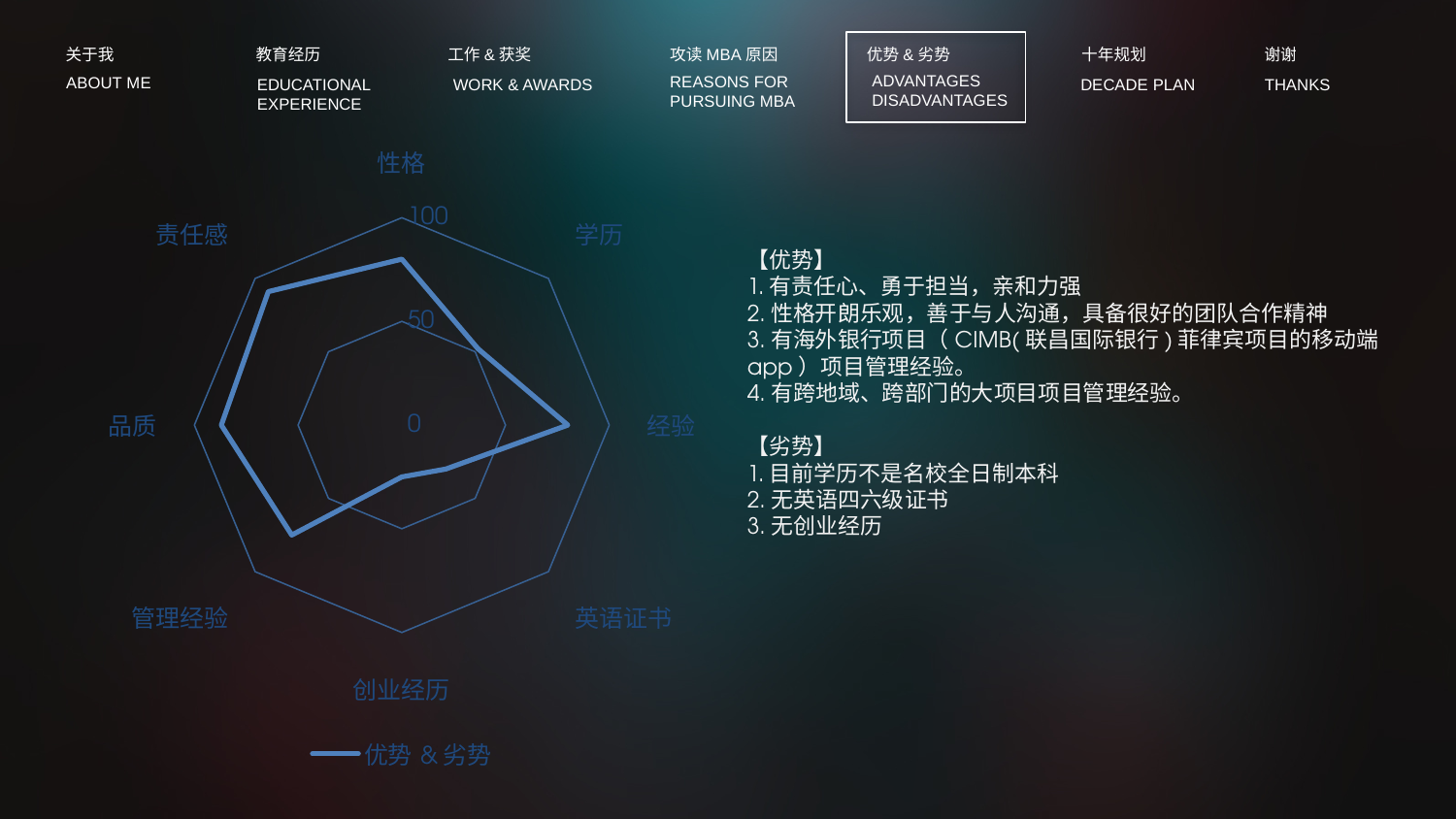

关于我
ABOUT ME
教育经历
EDUCATIONAL
EXPERIENCE
工作&获奖
WORK & AWARDS
攻读MBA原因
REASONS FOR
PURSUING MBA
优势&劣势
ADVANTAGES
DISADVANTAGES
十年规划
DECADE PLAN
谢谢
THANKS

### Chart

| Category | 优势&劣势 |
|---|---|
| 性格 | 80.0 |
| 学历 | 52.0 |
| 经验 | 80.0 |
| 英语证书 | 30.0 |
| 创业经历 | 25.0 |
| 管理经验 | 75.0 |
| 品质 | 87.0 |
| 责任感 | 91.0 |
【优势】
1.有责任心、勇于担当，亲和力强
2.性格开朗乐观，善于与人沟通，具备很好的团队合作精神
3.有海外银行项目（CIMB(联昌国际银行)菲律宾项目的移动端app）项目管理经验。
4.有跨地域、跨部门的大项目项目管理经验。

【劣势】
1.目前学历不是名校全日制本科
2.无英语四六级证书
3.无创业经历